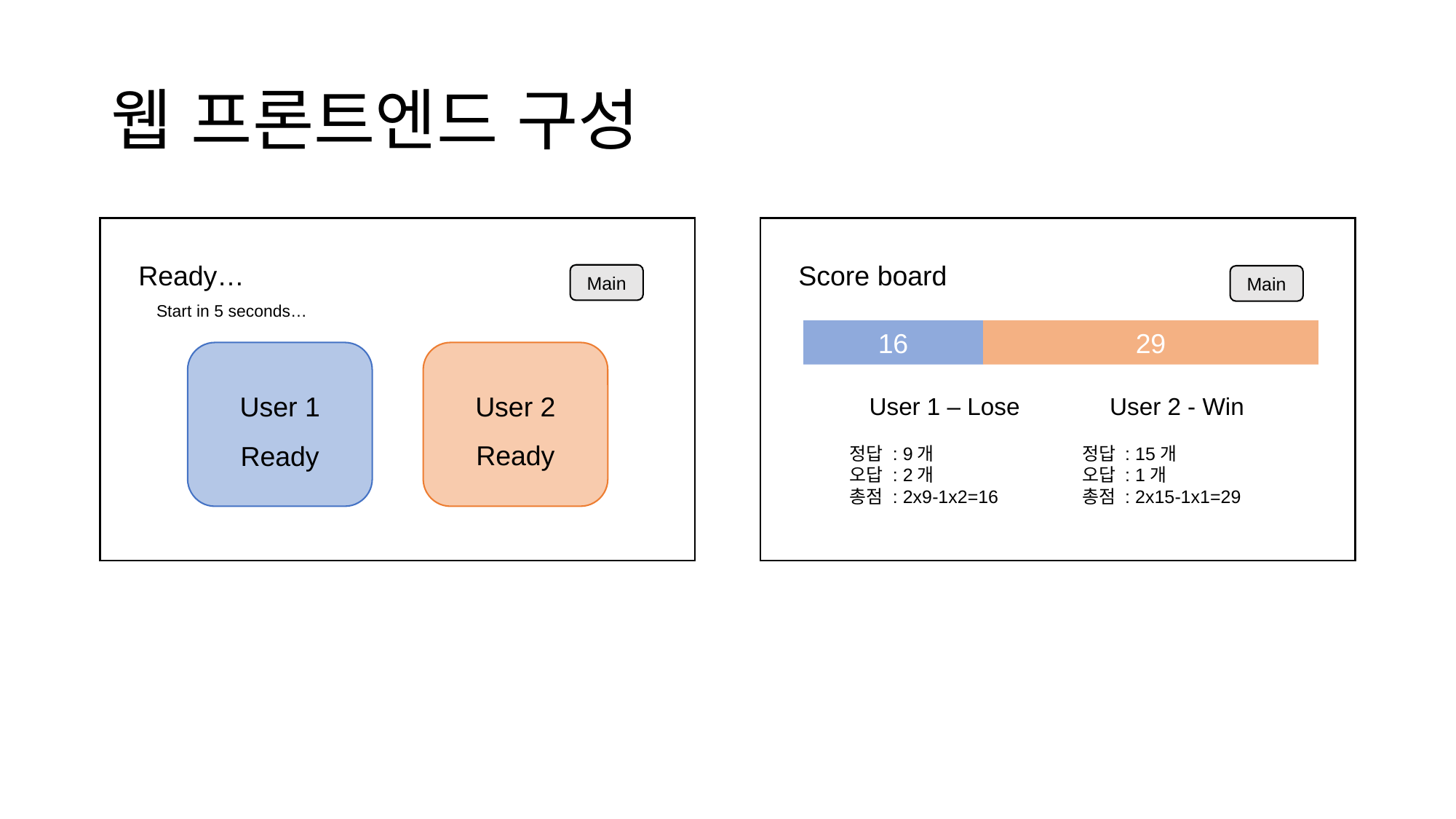

# 웹 프론트엔드 구성

Ready…
Start in 5 seconds…

User 2
Ready
User 1
Ready

Score board
Main
Main
16
29
User 1 – Lose

정답 : 9개
오답 : 2개
총점 : 2x9-1x2=16
User 2 - Win

정답 : 15개
오답 : 1개
총점 : 2x15-1x1=29